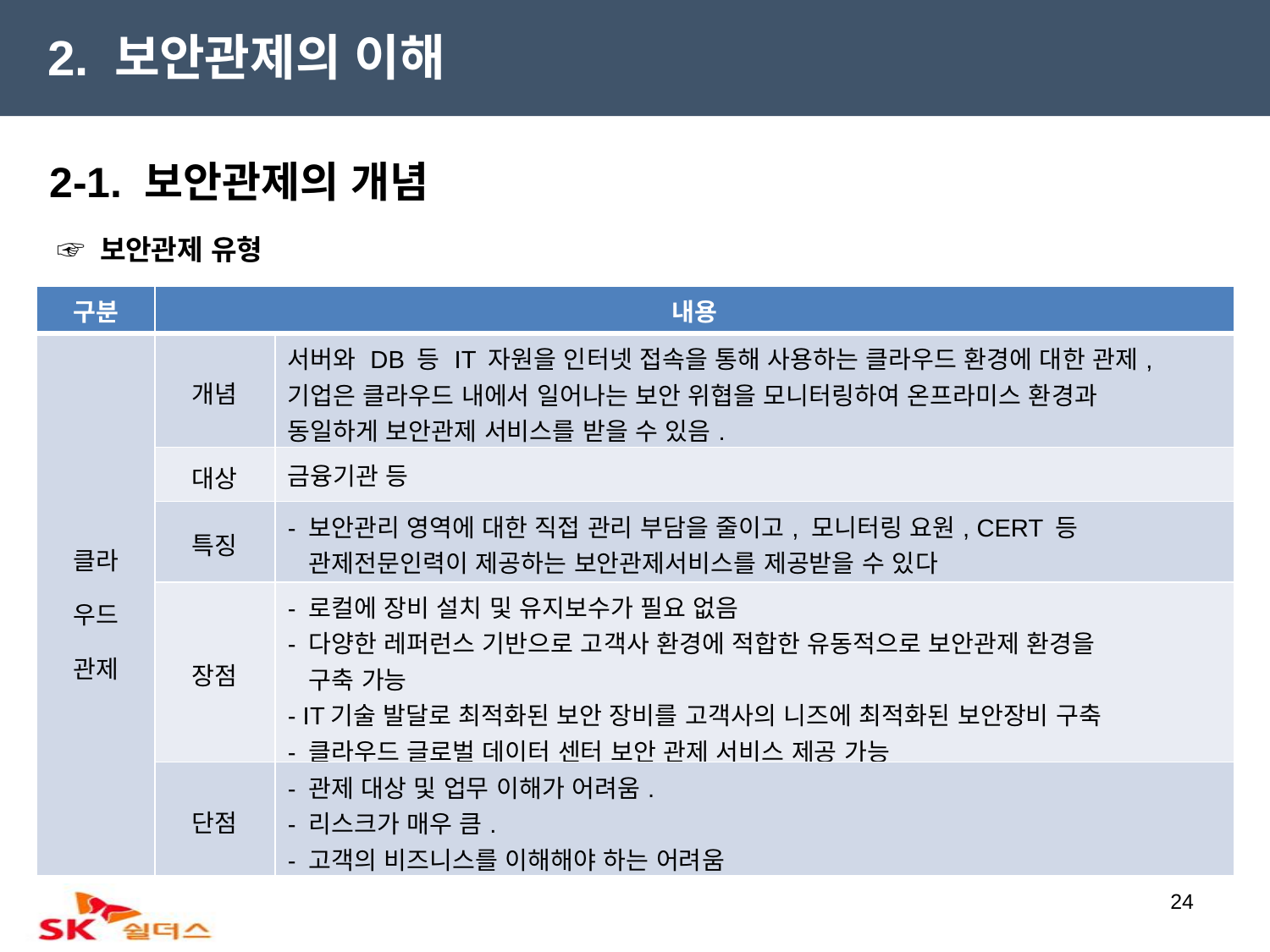

2. 보안관제의 이해
2-1. 보안관제의 개념
 ☞ 보안관제 유형
| 구분 | 내용 |  |
| --- | --- | --- |
| 클라 우드 관제 | 개념 | 서버와 DB 등 IT 자원을 인터넷 접속을 통해 사용하는 클라우드 환경에 대한 관제, 기업은 클라우드 내에서 일어나는 보안 위협을 모니터링하여 온프라미스 환경과 동일하게 보안관제 서비스를 받을 수 있음. |
|  | 대상 | 금융기관 등 |
|  | 특징 | - 보안관리 영역에 대한 직접 관리 부담을 줄이고, 모니터링 요원, CERT 등 관제전문인력이 제공하는 보안관제서비스를 제공받을 수 있다 |
|  | 장점 | - 로컬에 장비 설치 및 유지보수가 필요 없음 - 다양한 레퍼런스 기반으로 고객사 환경에 적합한 유동적으로 보안관제 환경을 구축 가능 - IT기술 발달로 최적화된 보안 장비를 고객사의 니즈에 최적화된 보안장비 구축 - 클라우드 글로벌 데이터 센터 보안 관제 서비스 제공 가능 |
|  | 단점 | - 관제 대상 및 업무 이해가 어려움. - 리스크가 매우 큼. - 고객의 비즈니스를 이해해야 하는 어려움 |
24